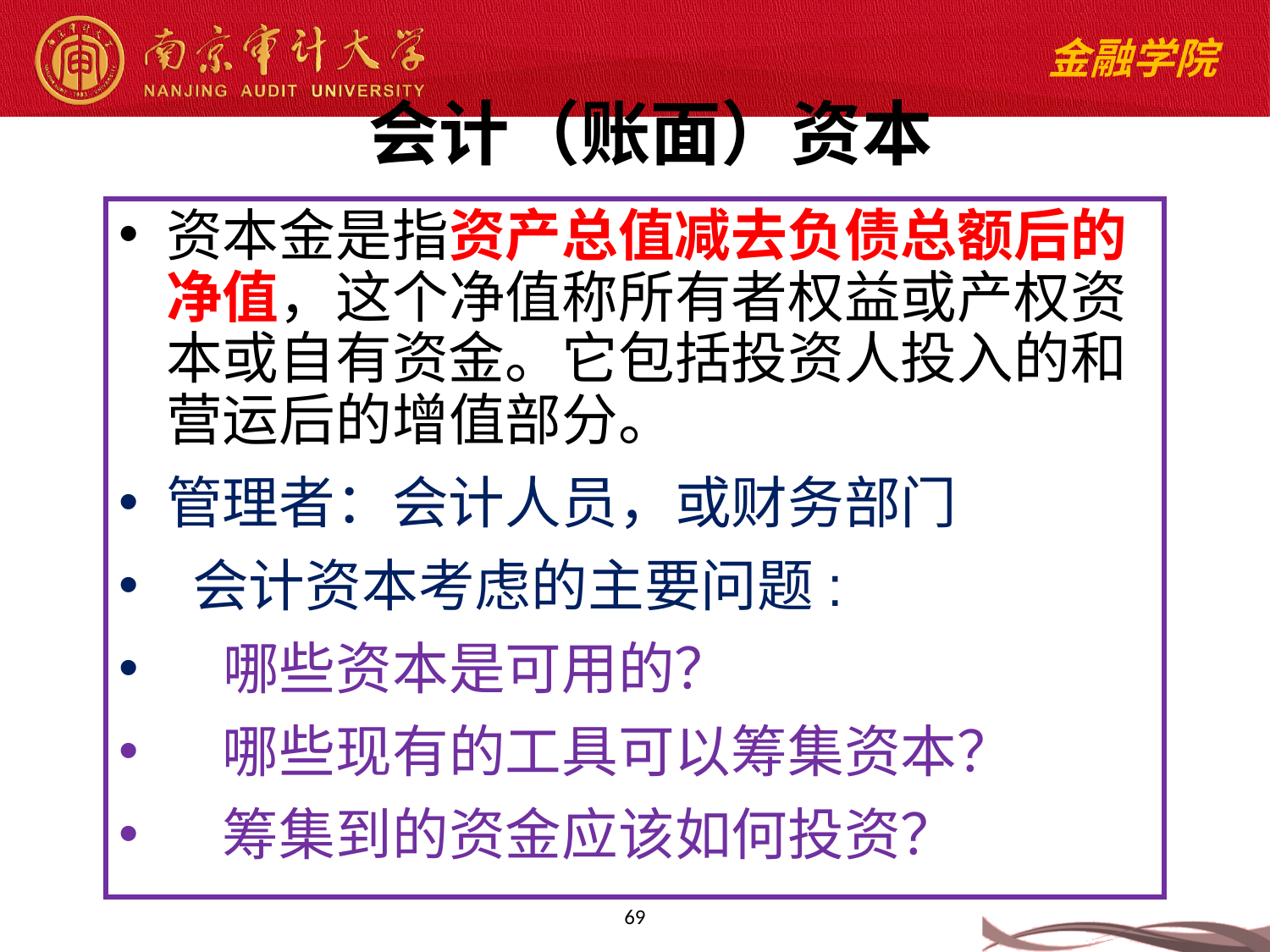

会计（账面）资本
资本金是指资产总值减去负债总额后的净值，这个净值称所有者权益或产权资本或自有资金。它包括投资人投入的和营运后的增值部分。
管理者：会计人员，或财务部门
 会计资本考虑的主要问题:
　哪些资本是可用的？
　哪些现有的工具可以筹集资本？
　筹集到的资金应该如何投资？

69